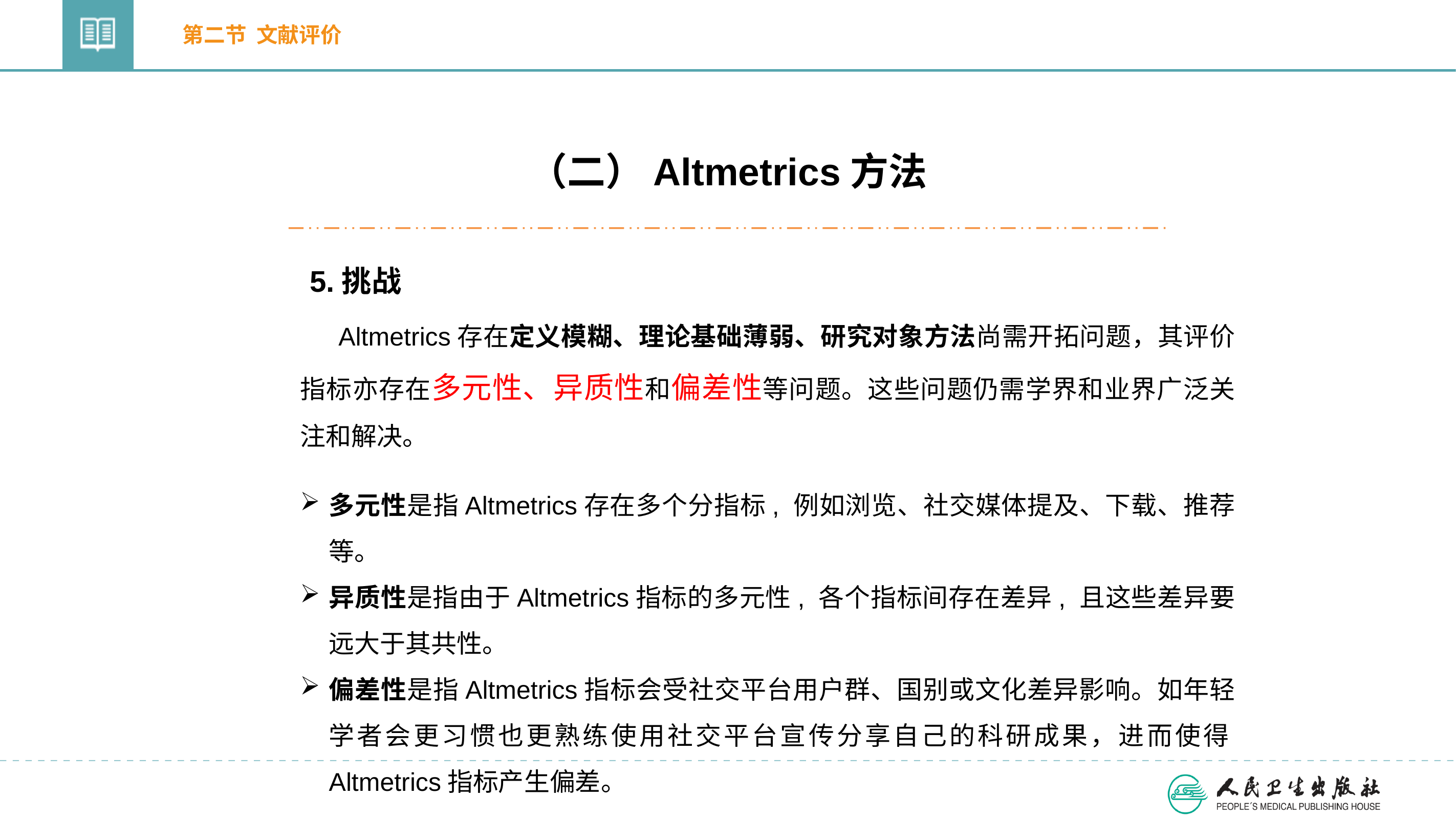

第二节  文献评价
（二）Altmetrics方法

5.挑战
Altmetrics存在定义模糊、理论基础薄弱、研究对象方法尚需开拓问题，其评价指标亦存在多元性、异质性和偏差性等问题。这些问题仍需学界和业界广泛关注和解决。
多元性是指Altmetrics存在多个分指标, 例如浏览、社交媒体提及、下载、推荐等。
异质性是指由于Altmetrics指标的多元性, 各个指标间存在差异, 且这些差异要远大于其共性。
偏差性是指Altmetrics指标会受社交平台用户群、国别或文化差异影响。如年轻学者会更习惯也更熟练使用社交平台宣传分享自己的科研成果，进而使得Altmetrics指标产生偏差。